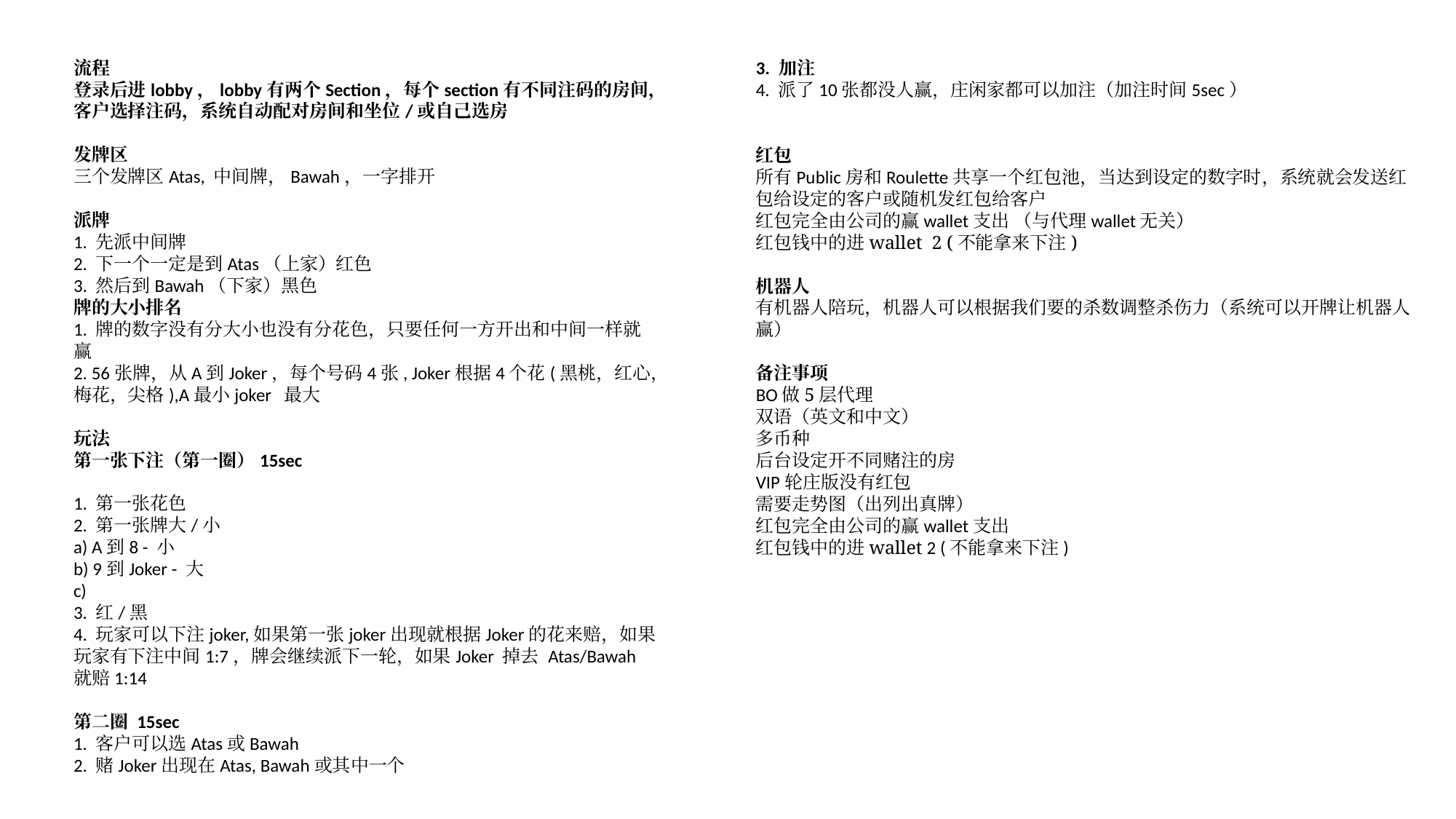

流程
登录后进lobby，lobby有两个Section，每个section有不同注码的房间，客户选择注码，系统自动配对房间和坐位/或自己选房

发牌区
三个发牌区Atas, 中间牌，Bawah，一字排开

派牌
1. 先派中间牌
2. 下一个一定是到Atas（上家）红色
3. 然后到Bawah（下家）黑色
牌的大小排名
1. 牌的数字没有分大小也没有分花色，只要任何一方开出和中间一样就赢
2. 56张牌，从A到Joker，每个号码4张, Joker根据4个花(黑桃，红心，梅花，尖格),A最小joker  最大

玩法
第一张下注（第一圈）15sec

1. 第一张花色
2. 第一张牌大/小
a) A到8 - 小
b) 9到Joker - 大
c)
3. 红/黑
4. 玩家可以下注joker,如果第一张joker出现就根据Joker的花来赔，如果玩家有下注中间1:7，牌会继续派下一轮，如果Joker 掉去 Atas/Bawah 就赔1:14

第二圈 15sec
1. 客户可以选Atas或Bawah
2. 赌Joker出现在Atas, Bawah或其中一个
3. 加注
4. 派了10张都没人赢，庄闲家都可以加注（加注时间5sec）

红包
所有Public房和Roulette共享一个红包池，当达到设定的数字时，系统就会发送红包给设定的客户或随机发红包给客户
红包完全由公司的赢wallet支出 （与代理wallet无关）
红包钱中的进wallet  2 (不能拿来下注)

机器人
有机器人陪玩，机器人可以根据我们要的杀数调整杀伤力（系统可以开牌让机器人赢）

备注事项
BO做5层代理
双语（英文和中文）
多币种
后台设定开不同赌注的房
VIP轮庄版没有红包
需要走势图（出列出真牌）
红包完全由公司的赢wallet支出
红包钱中的进wallet 2 (不能拿来下注)